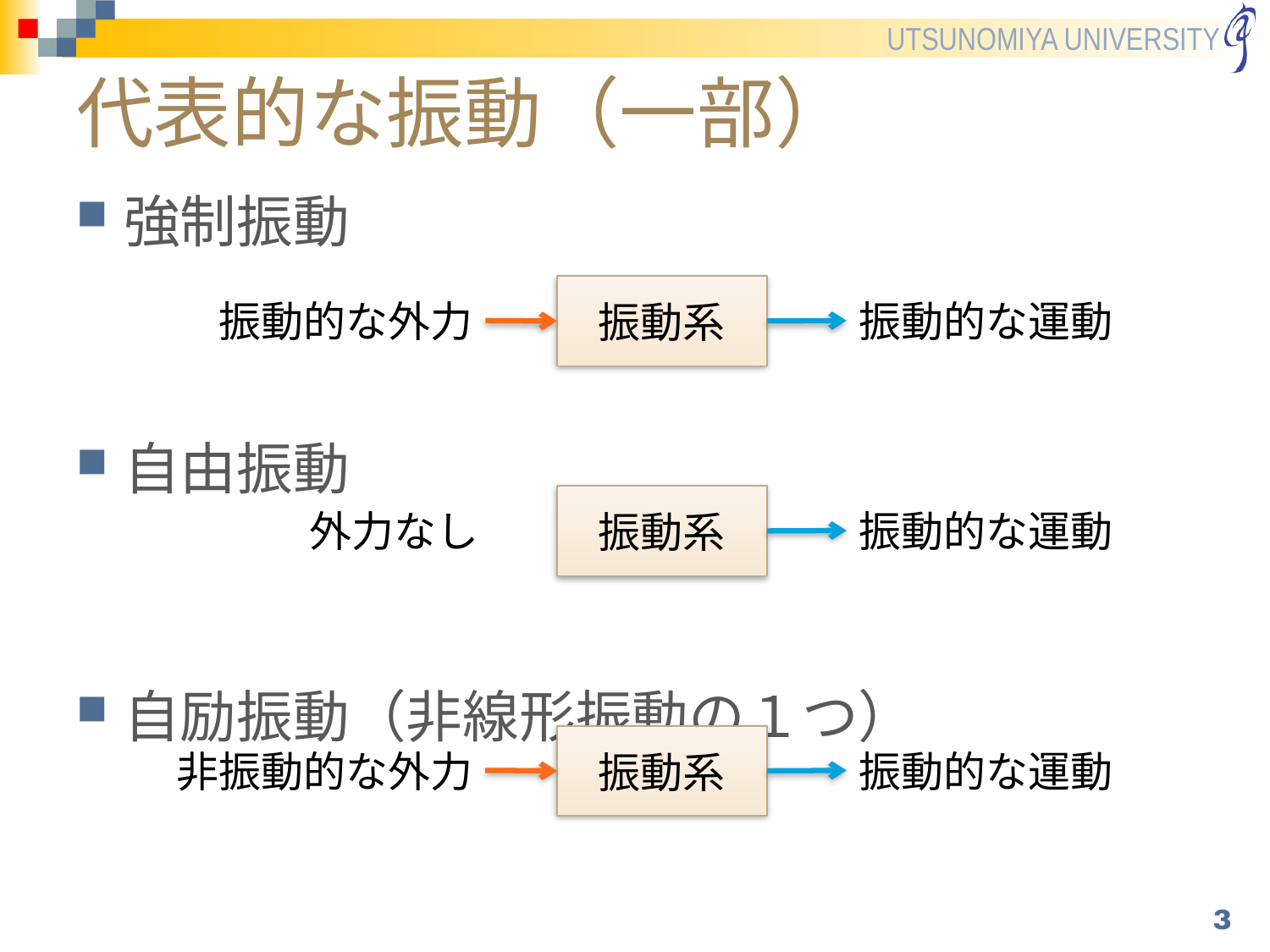

# 代表的な振動（一部）
強制振動

自由振動

自励振動（非線形振動の１つ）

振動系
振動的な運動
振動的な外力
振動系
振動的な運動
外力なし
振動系
振動的な運動
非振動的な外力

3